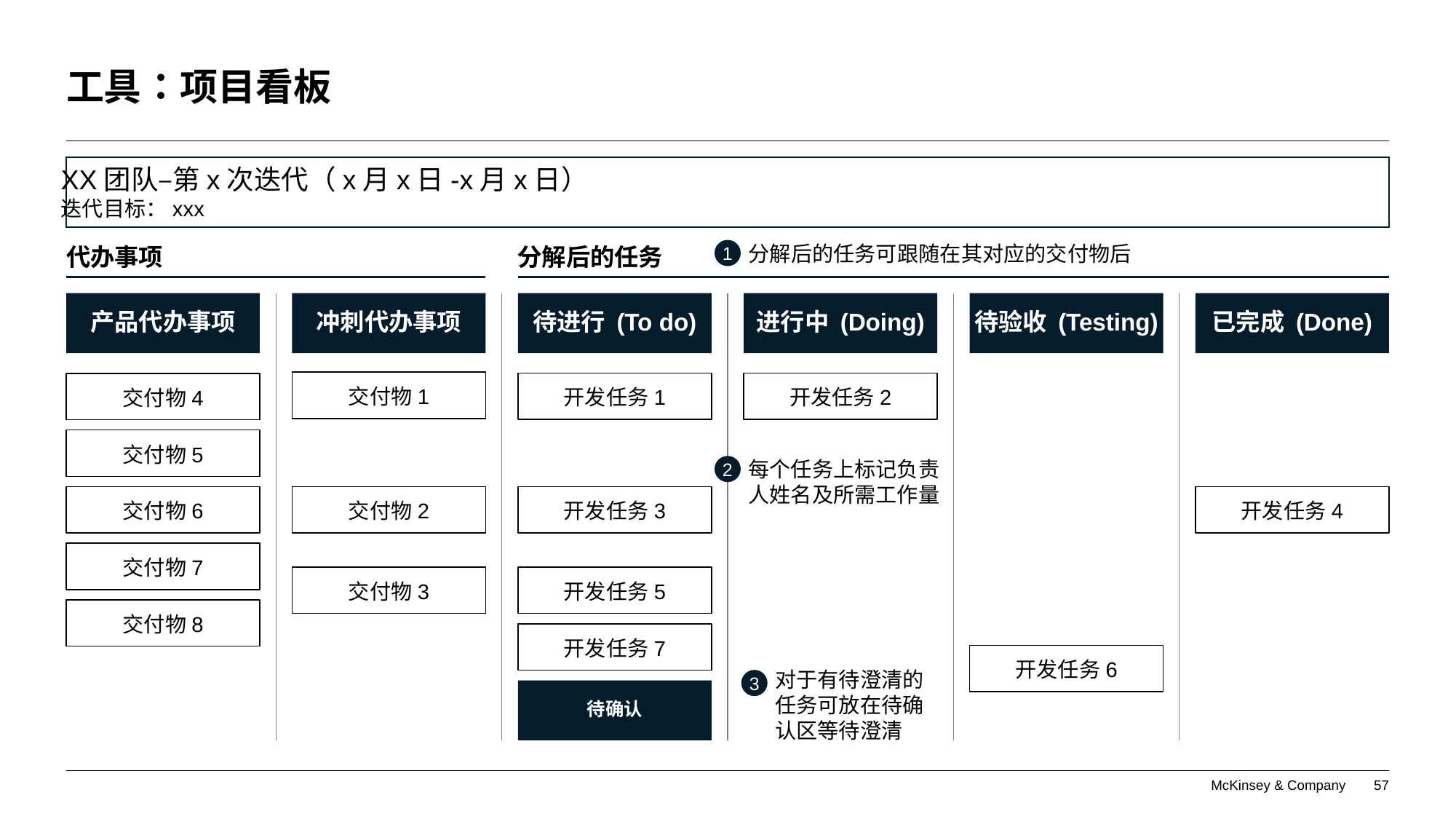

# 工具：项目看板

XX团队–第x次迭代（x月x日-x月x日）
迭代目标：xxx
1
分解后的任务可跟随在其对应的交付物后
代办事项
分解后的任务
产品代办事项
冲刺代办事项
待进行 (To do)
进行中 (Doing)
待验收 (Testing)
已完成 (Done)
交付物1
开发任务1
开发任务2
交付物4
交付物5
2
每个任务上标记负责人姓名及所需工作量
交付物6
交付物2
开发任务3
开发任务4
交付物7
交付物3
开发任务5
交付物8
开发任务7
开发任务6
对于有待澄清的任务可放在待确认区等待澄清
3
待确认